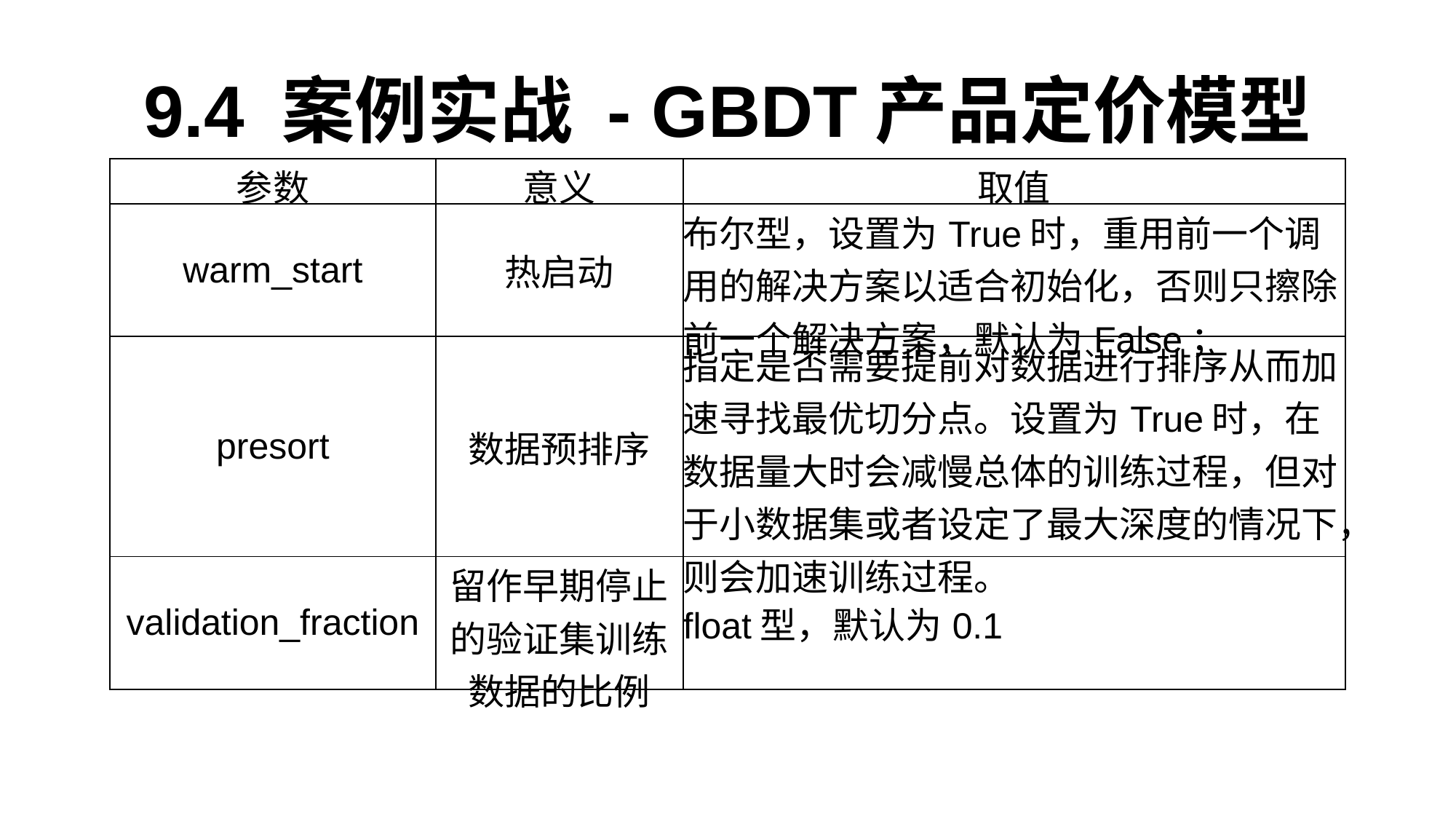

9.4 案例实战 - GBDT产品定价模型
| 参数 | 意义 | 取值 |
| --- | --- | --- |
| warm\_start | 热启动 | 布尔型，设置为True时，重用前一个调用的解决方案以适合初始化，否则只擦除前一个解决方案，默认为False； |
| presort | 数据预排序 | 指定是否需要提前对数据进行排序从而加速寻找最优切分点。设置为True时，在数据量大时会减慢总体的训练过程，但对于小数据集或者设定了最大深度的情况下，则会加速训练过程。 |
| validation\_fraction | 留作早期停止的验证集训练数据的比例 | float型，默认为0.1 |